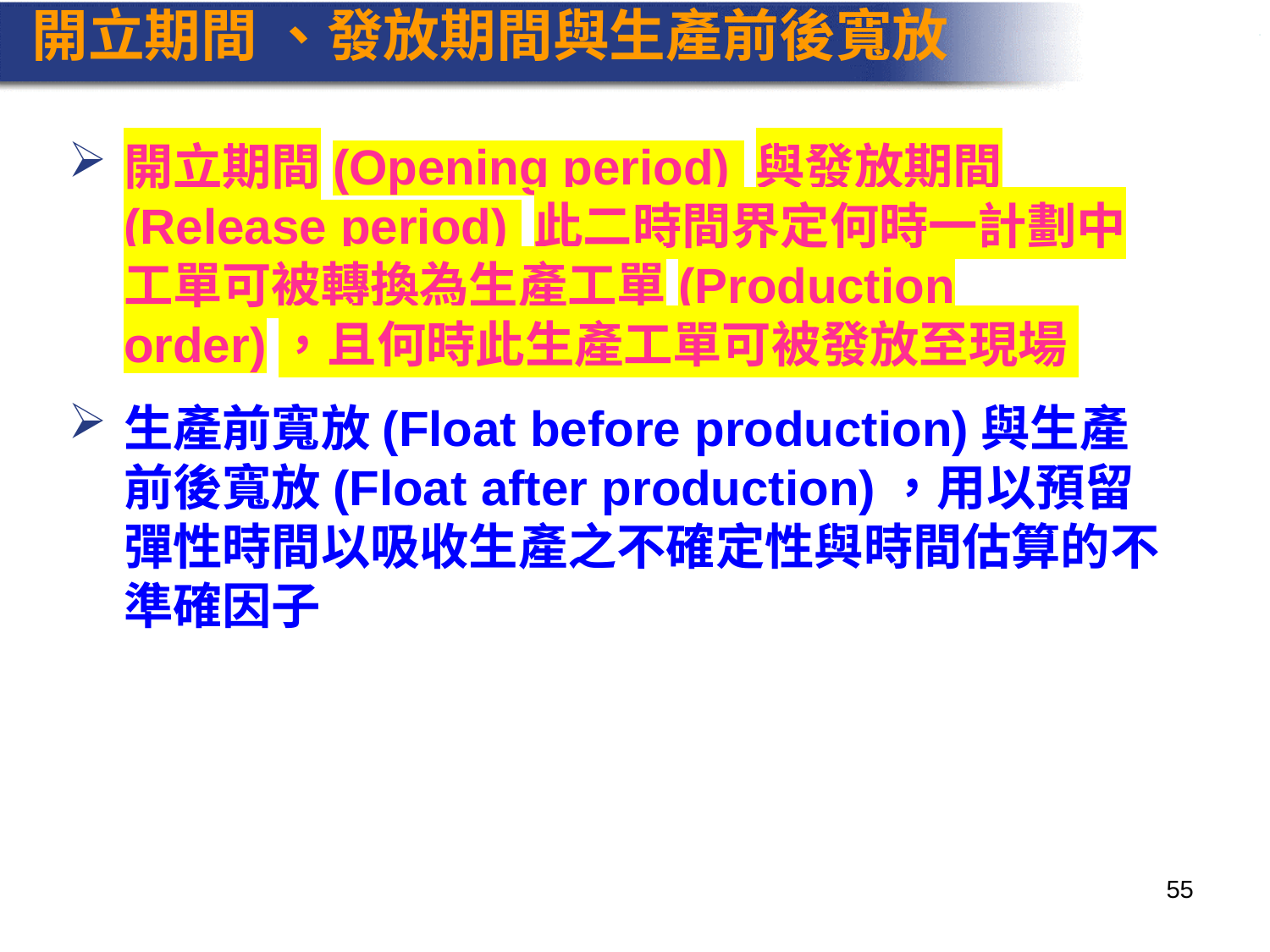

# 開立期間 、發放期間與生產前後寬放
開立期間(Opening period) 與發放期間(Release period) 此二時間界定何時一計劃中工單可被轉換為生產工單(Production order)，且何時此生產工單可被發放至現場
生產前寬放(Float before production)與生產前後寬放(Float after production)，用以預留彈性時間以吸收生產之不確定性與時間估算的不準確因子
55